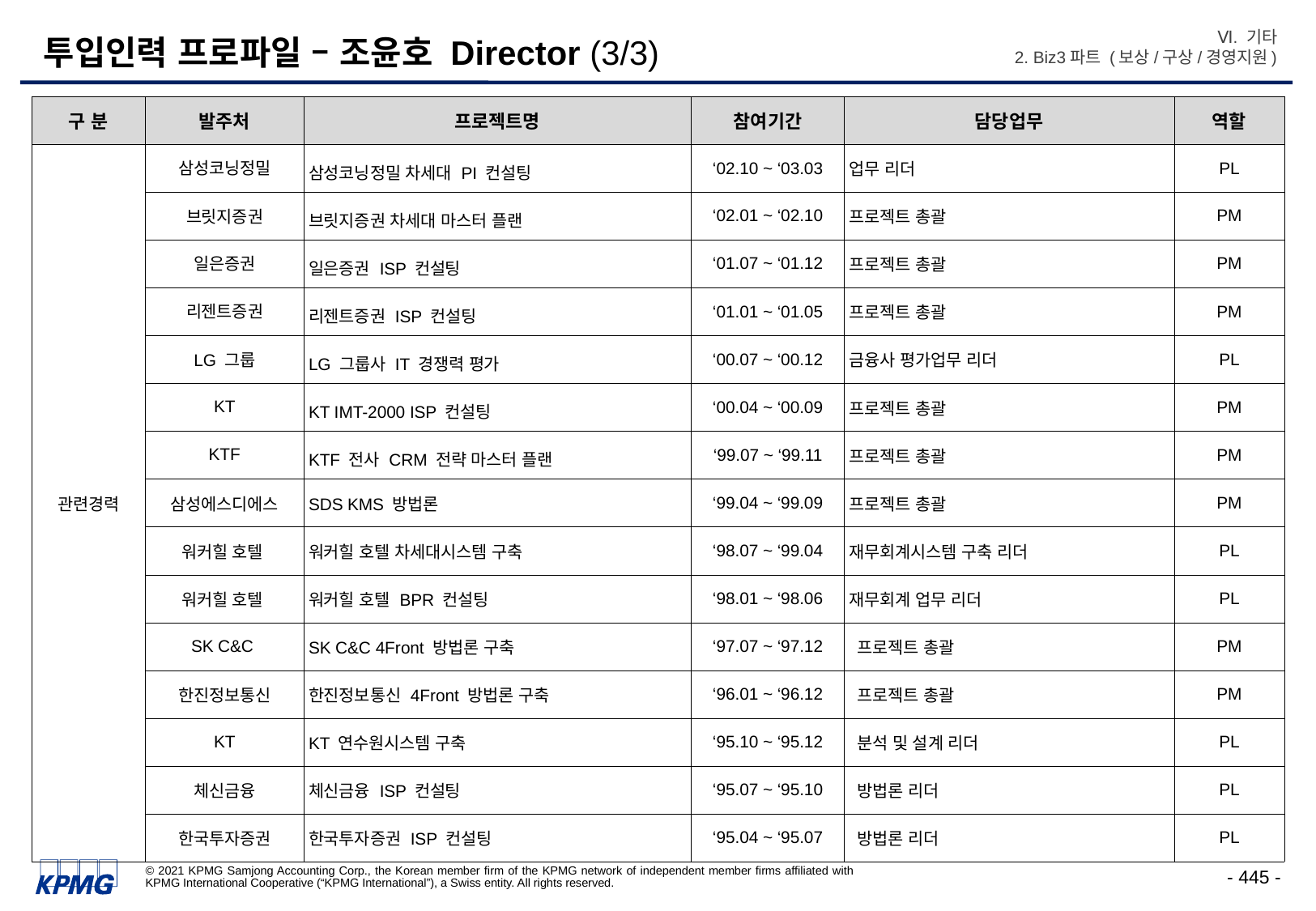

Ⅵ. 기타
2. Biz3파트 (보상/구상/경영지원)
# 투입인력 프로파일 – 조윤호 Director (3/3)
| 구 분 | 발주처 | 프로젝트명 | 참여기간 | 담당업무 | 역할 |
| --- | --- | --- | --- | --- | --- |
| 관련경력 | 삼성코닝정밀 | 삼성코닝정밀 차세대 PI 컨설팅 | ‘02.10 ~ ‘03.03 | 업무 리더 | PL |
|  | 브릿지증권 | 브릿지증권 차세대 마스터 플랜 | ‘02.01 ~ ‘02.10 | 프로젝트 총괄 | PM |
|  | 일은증권 | 일은증권 ISP 컨설팅 | ‘01.07 ~ ‘01.12 | 프로젝트 총괄 | PM |
|  | 리젠트증권 | 리젠트증권 ISP 컨설팅 | ‘01.01 ~ ‘01.05 | 프로젝트 총괄 | PM |
|  | LG 그룹 | LG 그룹사 IT 경쟁력 평가 | ‘00.07 ~ ‘00.12 | 금융사 평가업무 리더 | PL |
|  | KT | KT IMT-2000 ISP 컨설팅 | ‘00.04 ~ ‘00.09 | 프로젝트 총괄 | PM |
|  | KTF | KTF 전사 CRM 전략 마스터 플랜 | ‘99.07 ~ ‘99.11 | 프로젝트 총괄 | PM |
|  | 삼성에스디에스 | SDS KMS 방법론 | ‘99.04 ~ ‘99.09 | 프로젝트 총괄 | PM |
|  | 워커힐 호텔 | 워커힐 호텔 차세대시스템 구축 | ‘98.07 ~ ‘99.04 | 재무회계시스템 구축 리더 | PL |
|  | 워커힐 호텔 | 워커힐 호텔 BPR 컨설팅 | ‘98.01 ~ ‘98.06 | 재무회계 업무 리더 | PL |
|  | SK C&C | SK C&C 4Front 방법론 구축 | ‘97.07 ~ ‘97.12 | 프로젝트 총괄 | PM |
|  | 한진정보통신 | 한진정보통신 4Front 방법론 구축 | ‘96.01 ~ ‘96.12 | 프로젝트 총괄 | PM |
|  | KT | KT 연수원시스템 구축 | ‘95.10 ~ ‘95.12 | 분석 및 설계 리더 | PL |
|  | 체신금융 | 체신금융 ISP 컨설팅 | ‘95.07 ~ ‘95.10 | 방법론 리더 | PL |
|  | 한국투자증권 | 한국투자증권 ISP 컨설팅 | ‘95.04 ~ ‘95.07 | 방법론 리더 | PL |